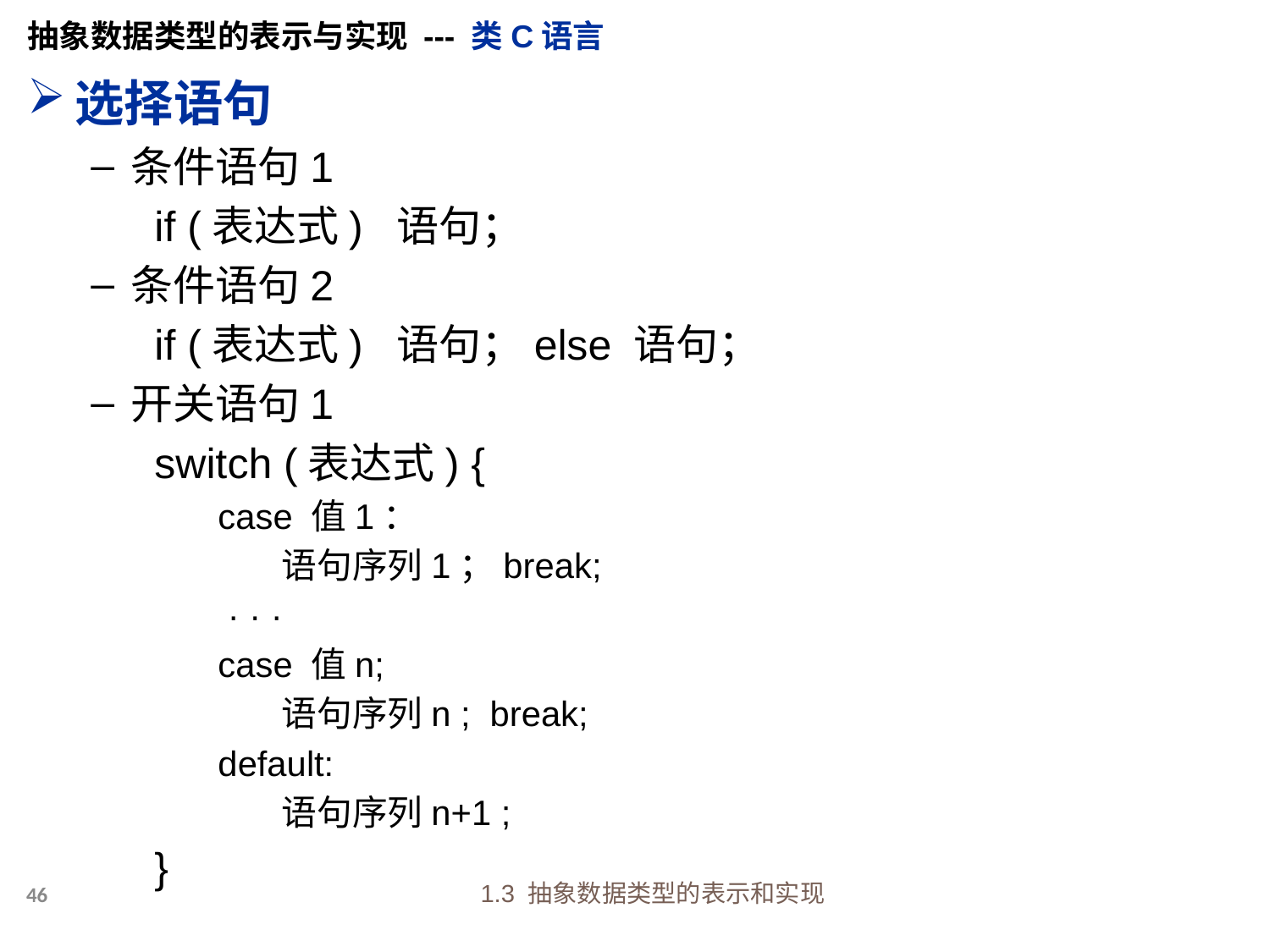

抽象数据类型的表示与实现 --- 类C语言
选择语句
条件语句1
if (表达式)  语句；
条件语句2
if (表达式)  语句；else 语句；
开关语句1
switch (表达式) {
case 值1：
语句序列1；break;
 · · ·
case 值n;
语句序列n ;  break;
default:
语句序列n+1 ;
}
1.3 抽象数据类型的表示和实现
46